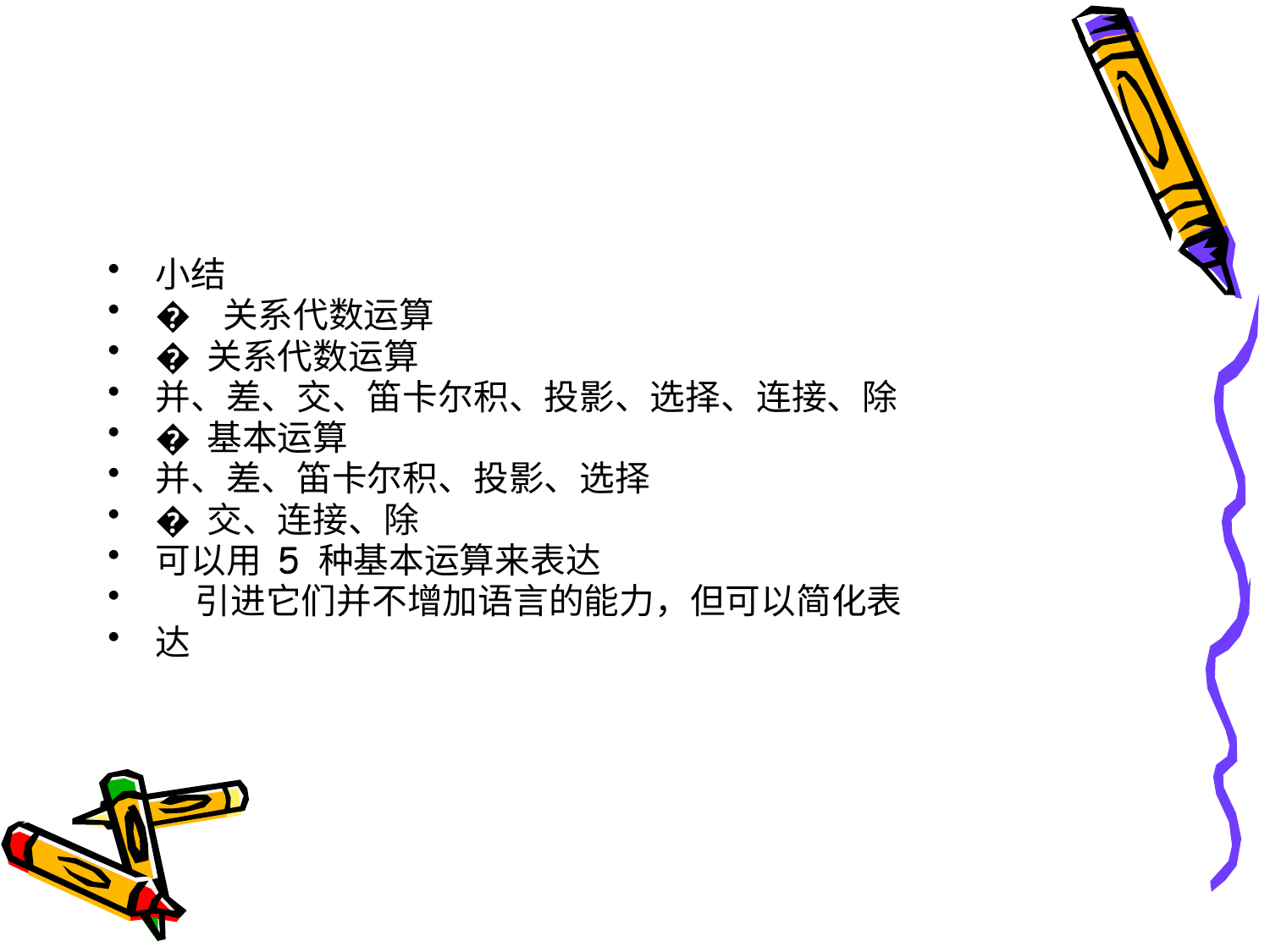

#
小结
�   关系代数运算
� 关系代数运算
并、差、交、笛卡尔积、投影、选择、连接、除
� 基本运算
并、差、笛卡尔积、投影、选择
� 交、连接、除
可以用 5 种基本运算来表达
    引进它们并不增加语言的能力，但可以简化表
达